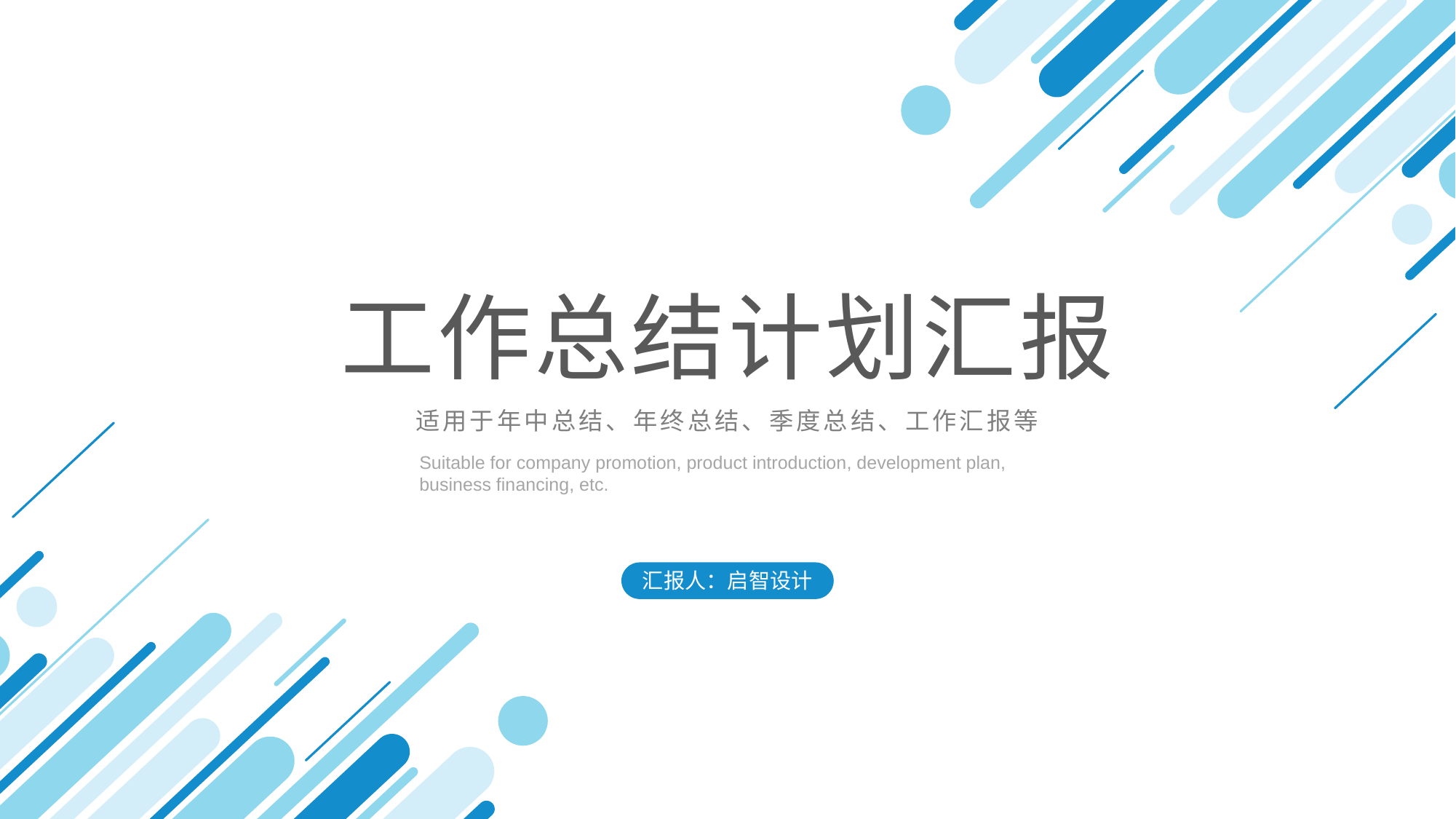

WORK REPORT

工作总结计划汇报
适用于年中总结、年终总结、季度总结、工作汇报等
Suitable for company promotion, product introduction, development plan, business financing, etc.

汇报人：启智设计